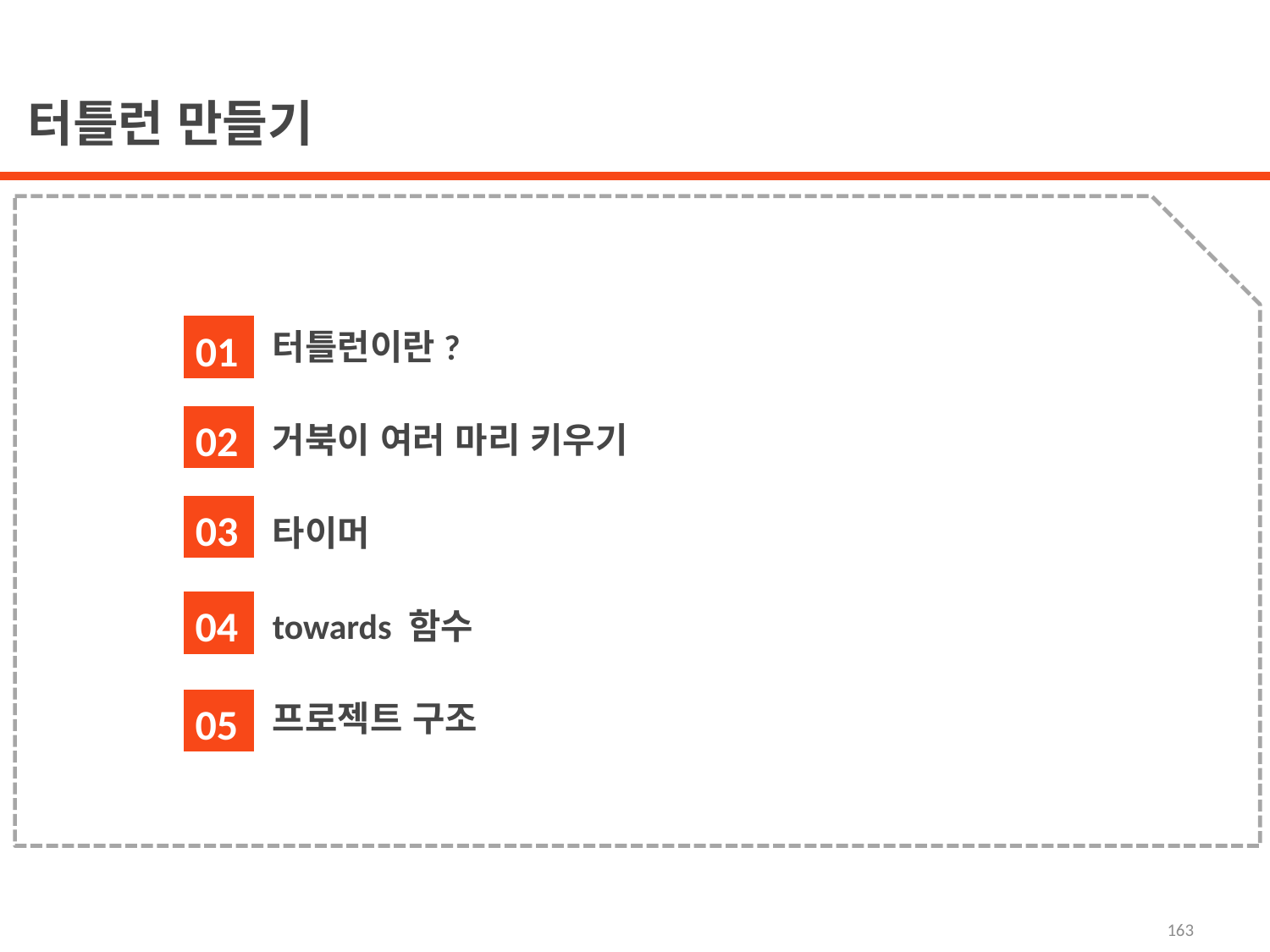

터틀런 만들기

터틀런이란?

거북이 여러 마리 키우기

타이머

towards 함수

프로젝트 구조

01

02

03

04

05
163